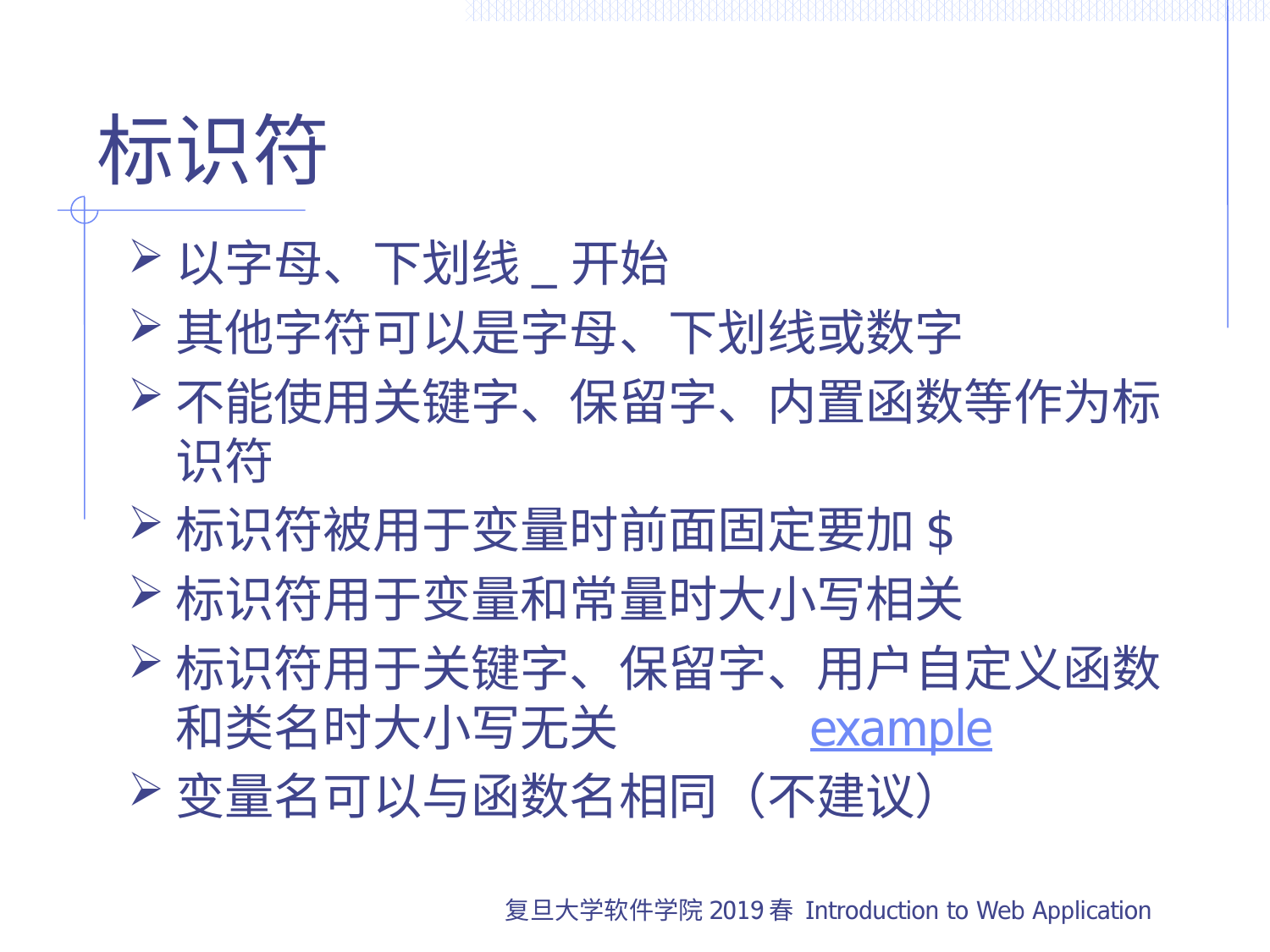

# 标识符
以字母、下划线_开始
其他字符可以是字母、下划线或数字
不能使用关键字、保留字、内置函数等作为标识符
标识符被用于变量时前面固定要加$
标识符用于变量和常量时大小写相关
标识符用于关键字、保留字、用户自定义函数和类名时大小写无关		example
变量名可以与函数名相同（不建议）